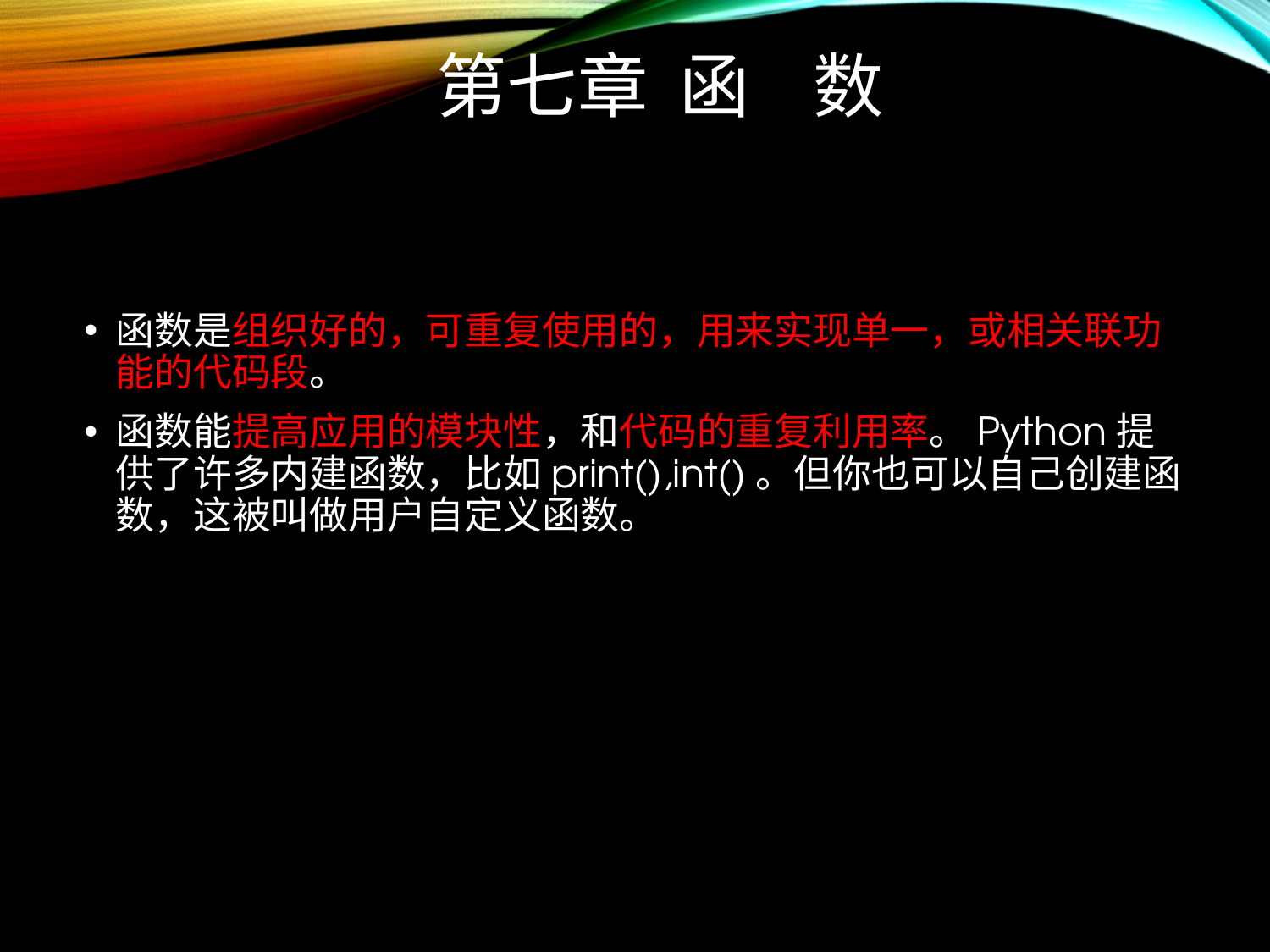

# 第七章  函    数
函数是组织好的，可重复使用的，用来实现单一，或相关联功能的代码段。
函数能提高应用的模块性，和代码的重复利用率。Python提供了许多内建函数，比如print(),int()。但你也可以自己创建函数，这被叫做用户自定义函数。